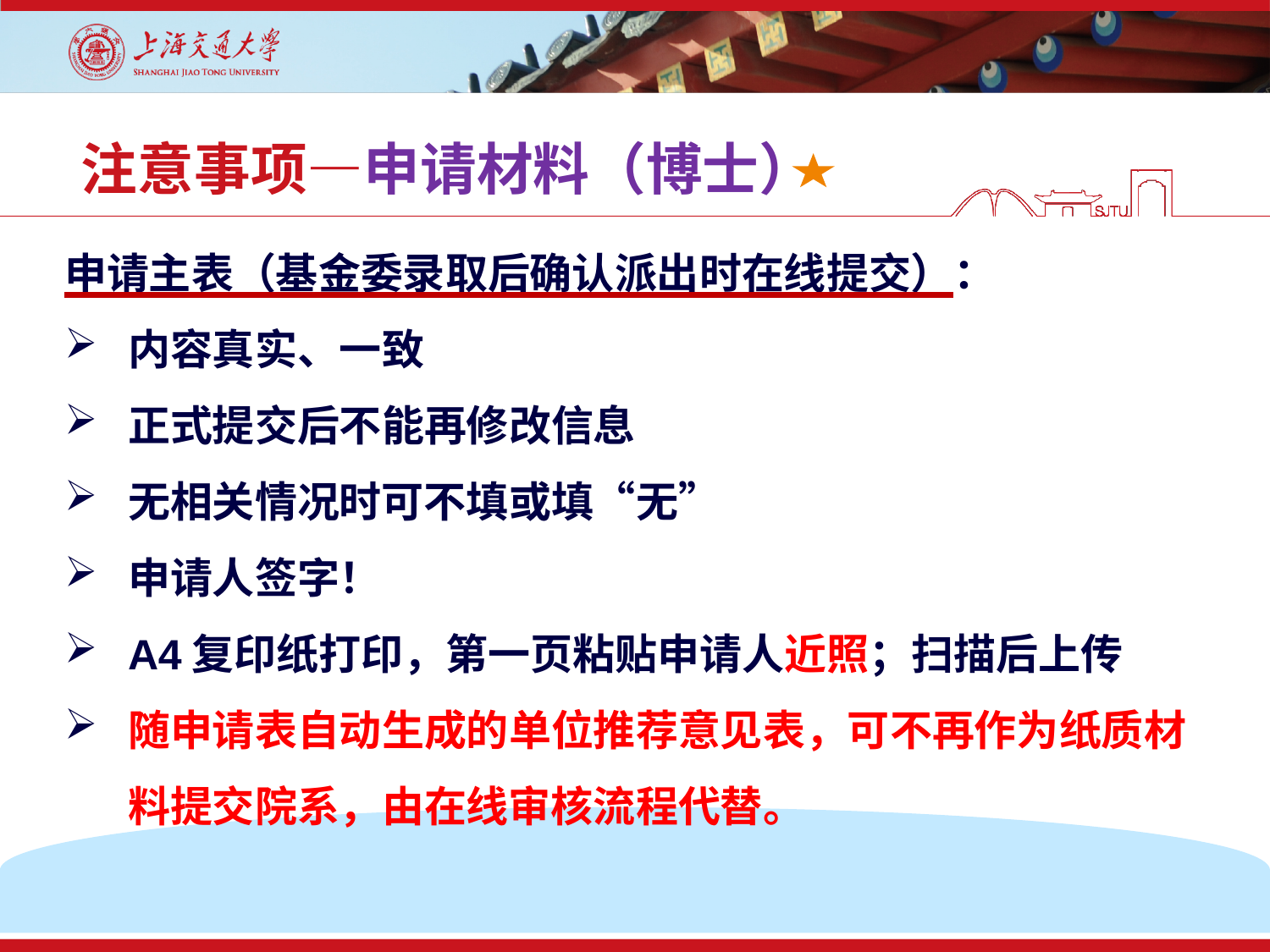

# 注意事项—申请材料（博士）

申请主表（基金委录取后确认派出时在线提交）：
内容真实、一致
正式提交后不能再修改信息
无相关情况时可不填或填“无”
申请人签字！
A4复印纸打印，第一页粘贴申请人近照；扫描后上传
随申请表自动生成的单位推荐意见表，可不再作为纸质材料提交院系，由在线审核流程代替。